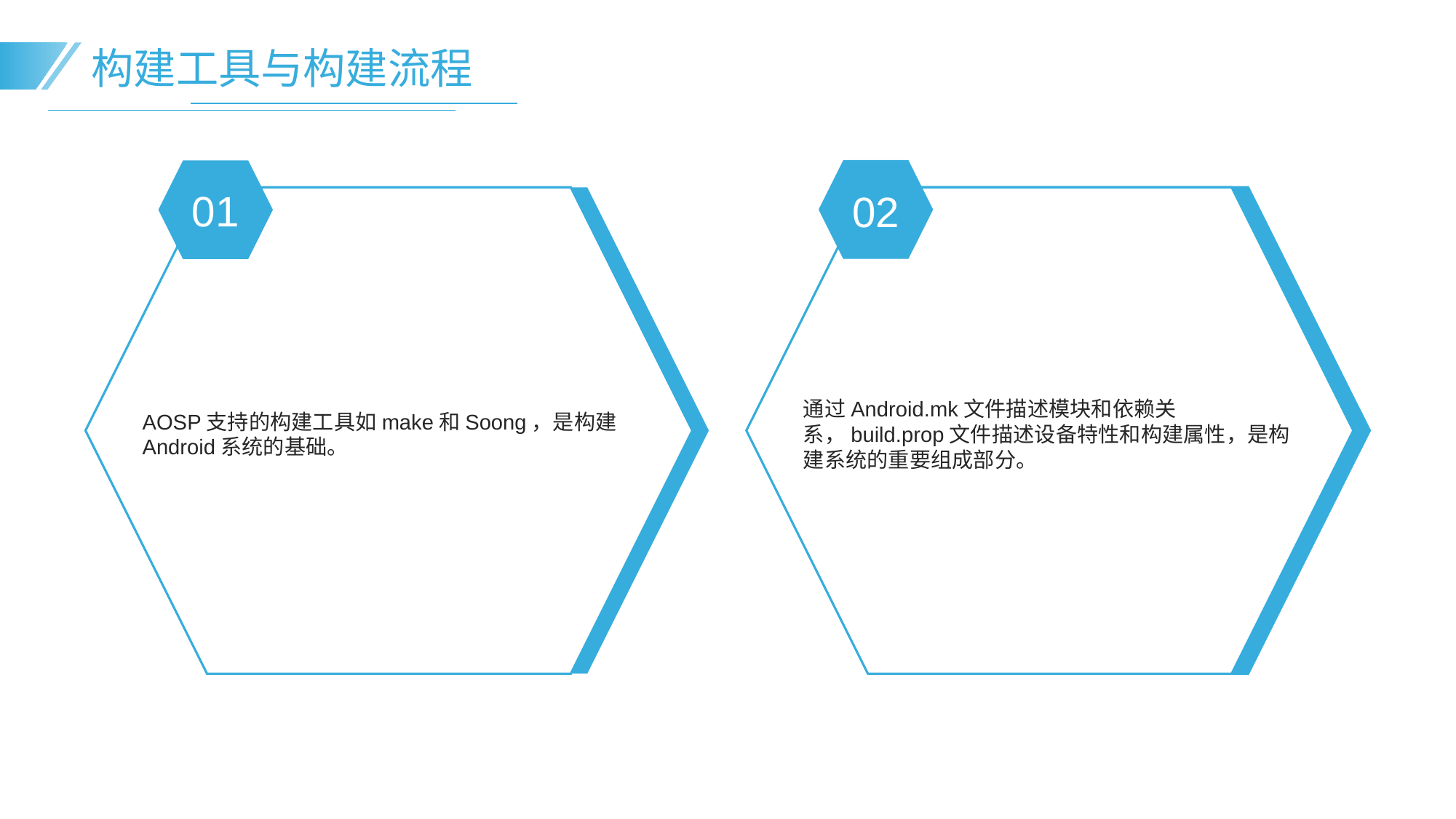

构建工具与构建流程

01
02

AOSP支持的构建工具如make和Soong，是构建Android系统的基础。
通过Android.mk文件描述模块和依赖关系，build.prop文件描述设备特性和构建属性，是构建系统的重要组成部分。